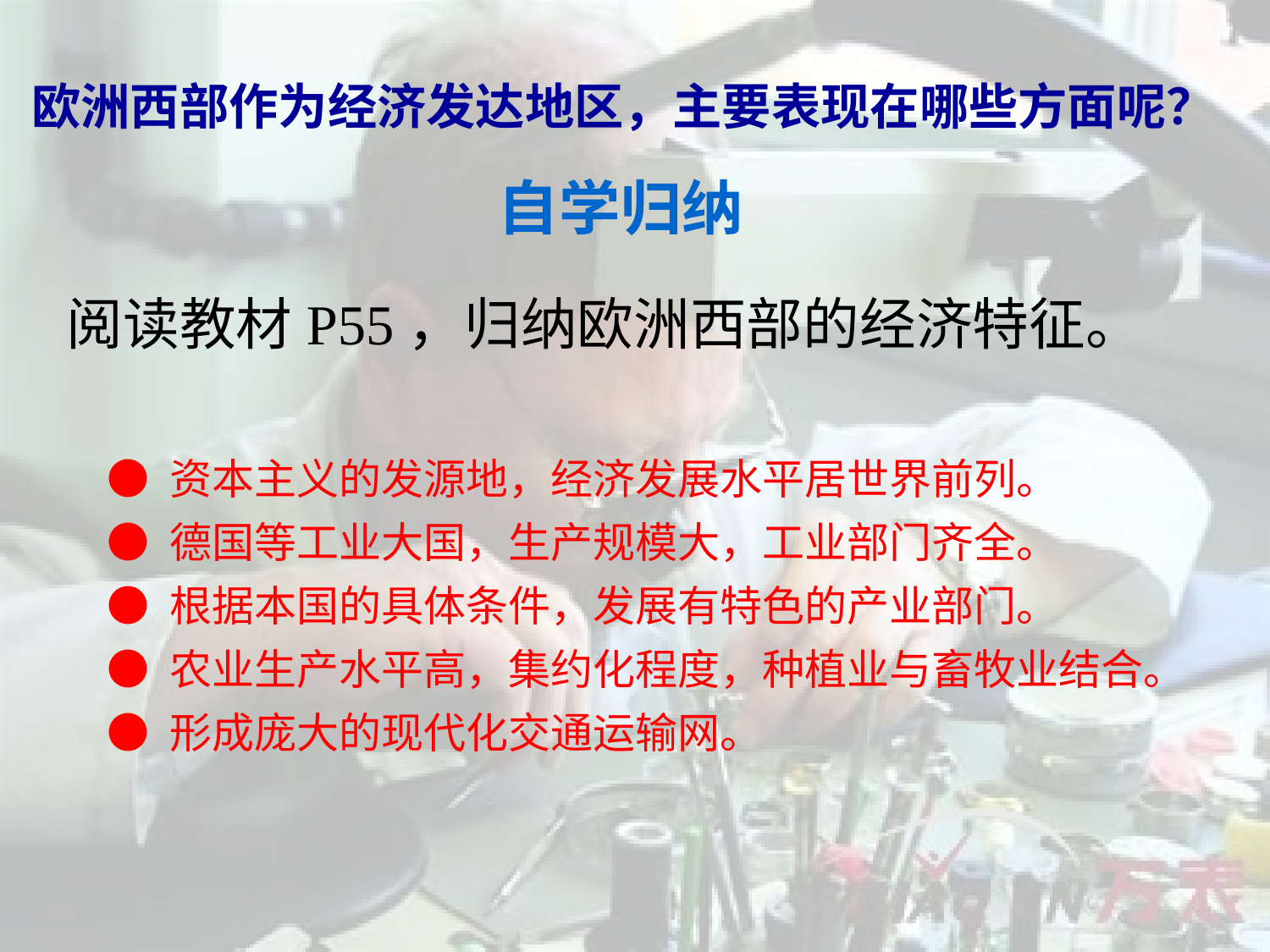

欧洲西部作为经济发达地区，主要表现在哪些方面呢？
自学归纳
阅读教材P55，归纳欧洲西部的经济特征。
● 资本主义的发源地，经济发展水平居世界前列。
● 德国等工业大国，生产规模大，工业部门齐全。
● 根据本国的具体条件，发展有特色的产业部门。
● 农业生产水平高，集约化程度，种植业与畜牧业结合。
● 形成庞大的现代化交通运输网。